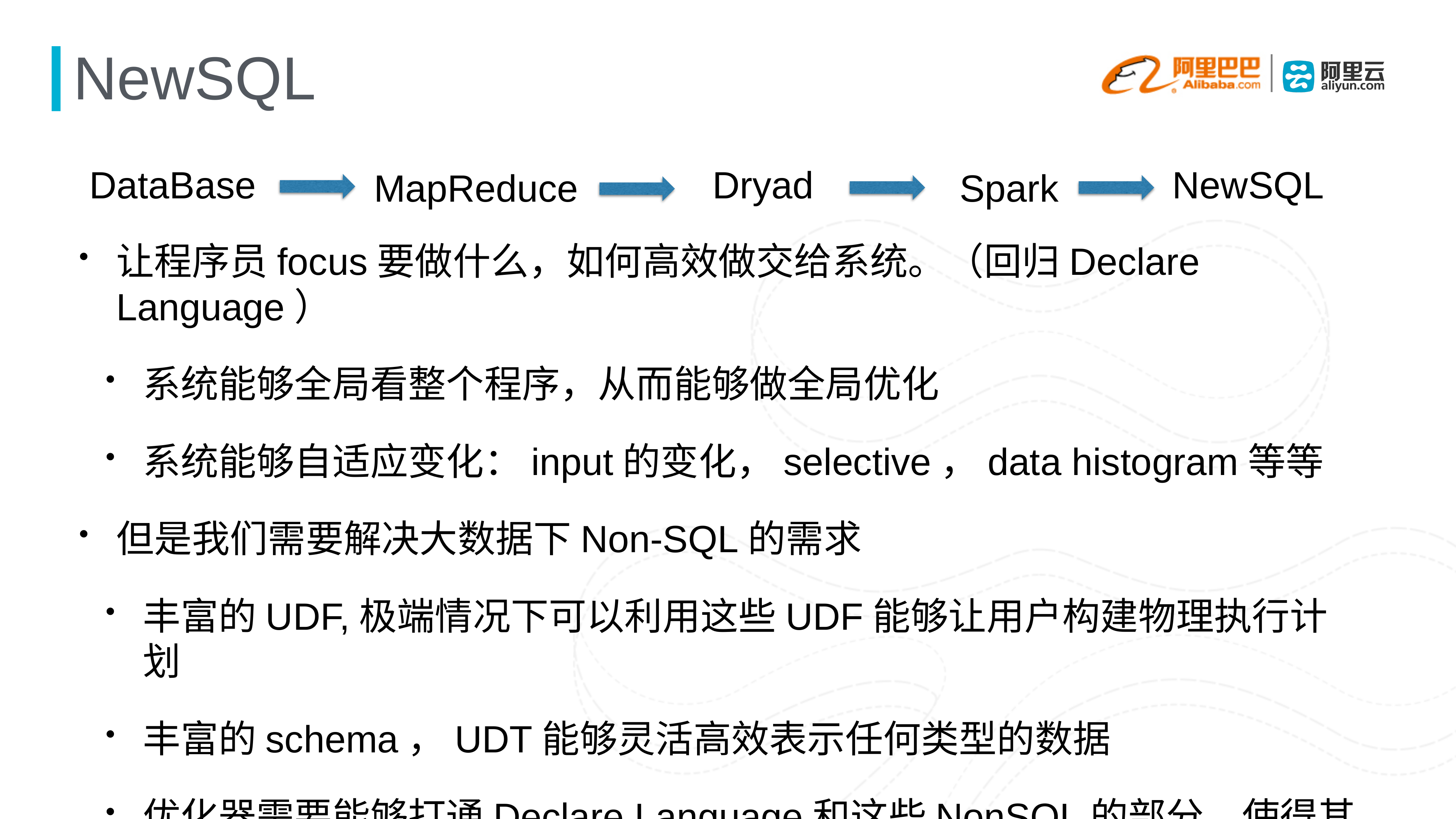

# NewSQL
Dryad
DataBase
NewSQL
MapReduce
Spark

让程序员focus要做什么，如何高效做交给系统。（回归Declare Language）
系统能够全局看整个程序，从而能够做全局优化
系统能够自适应变化：input的变化，selective，data histogram等等
但是我们需要解决大数据下Non-SQL的需求
丰富的UDF,极端情况下可以利用这些UDF能够让用户构建物理执行计划
丰富的schema，UDT能够灵活高效表示任何类型的数据
优化器需要能够打通Declare Language和这些NonSQL的部分，使得其形成一个整体